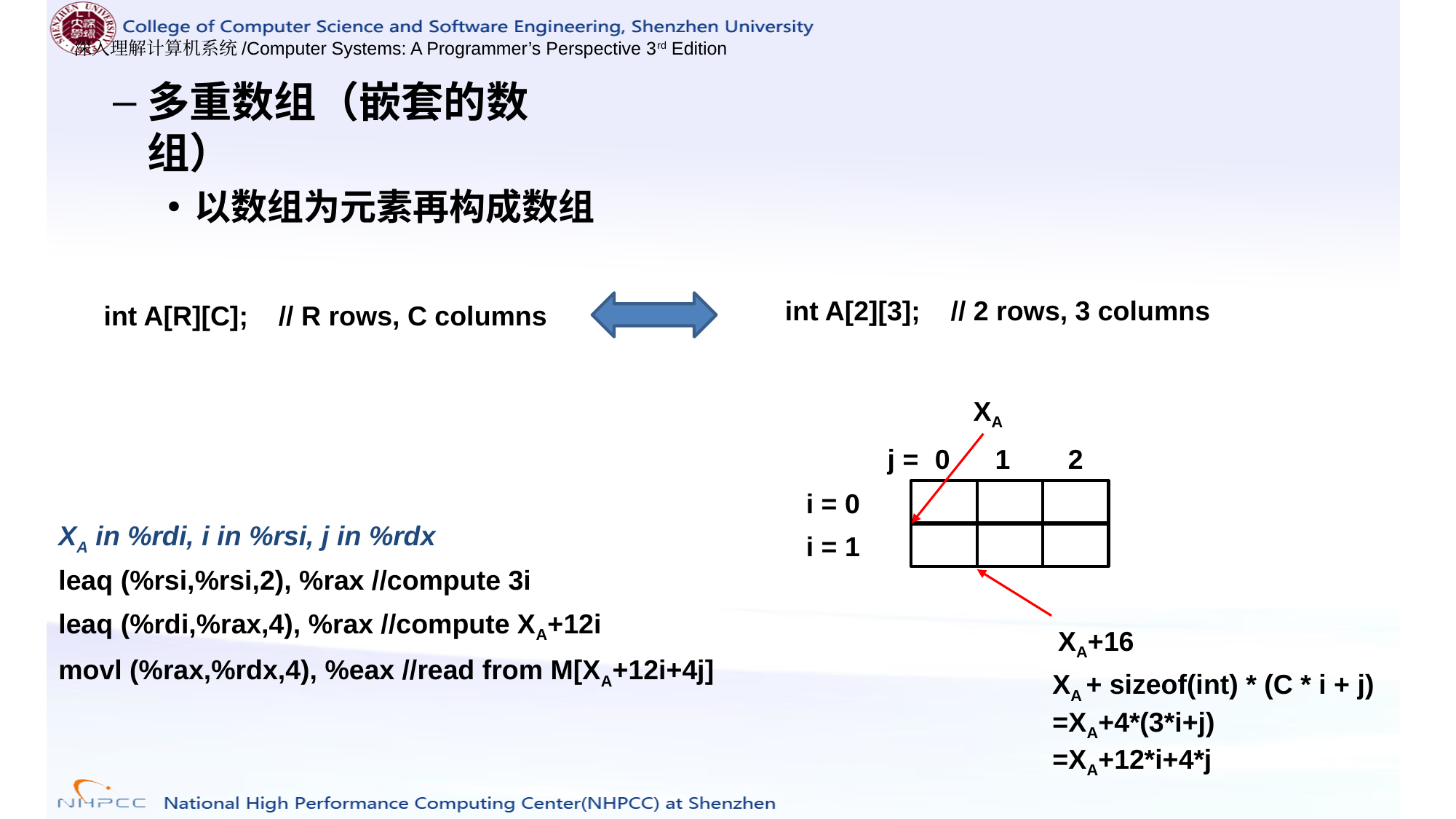

多重数组（嵌套的数组）
以数组为元素再构成数组
int A[2][3];    // 2 rows, 3 columns

int A[R][C];    // R rows, C columns
XA
j =
1
2
0

i = 0
XA in %rdi, i in %rsi, j in %rdx

i = 1
leaq (%rsi,%rsi,2), %rax //compute 3i
leaq (%rdi,%rax,4), %rax //compute XA+12i
XA+16
movl (%rax,%rdx,4), %eax //read from M[XA+12i+4j]
XA + sizeof(int) * (C * i + j)
=XA+4*(3*i+j)
=XA+12*i+4*j
116